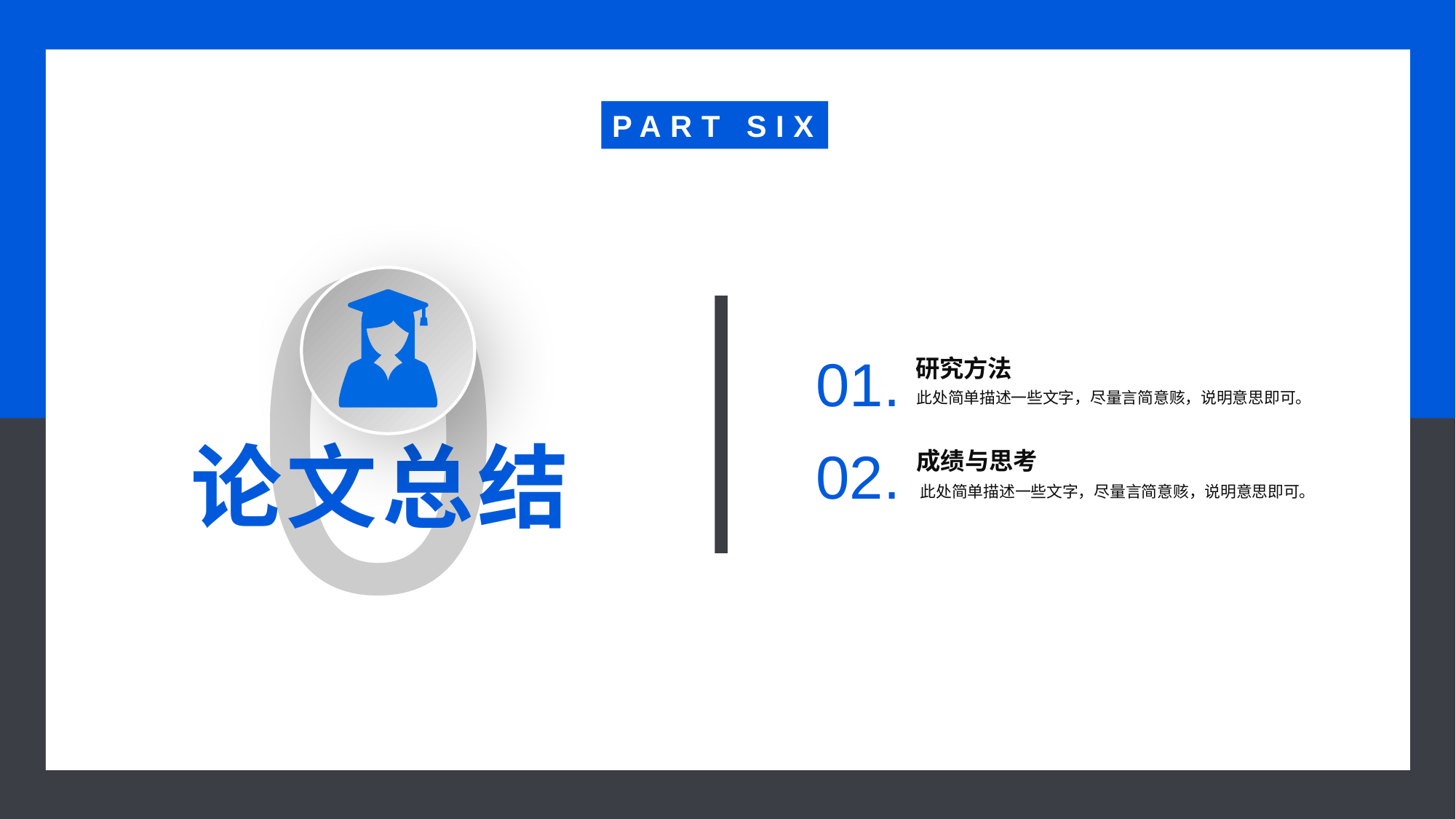

PART SIX
06

01.
研究方法
此处简单描述一些文字，尽量言简意赅，说明意思即可。
论文总结
02.
成绩与思考
此处简单描述一些文字，尽量言简意赅，说明意思即可。